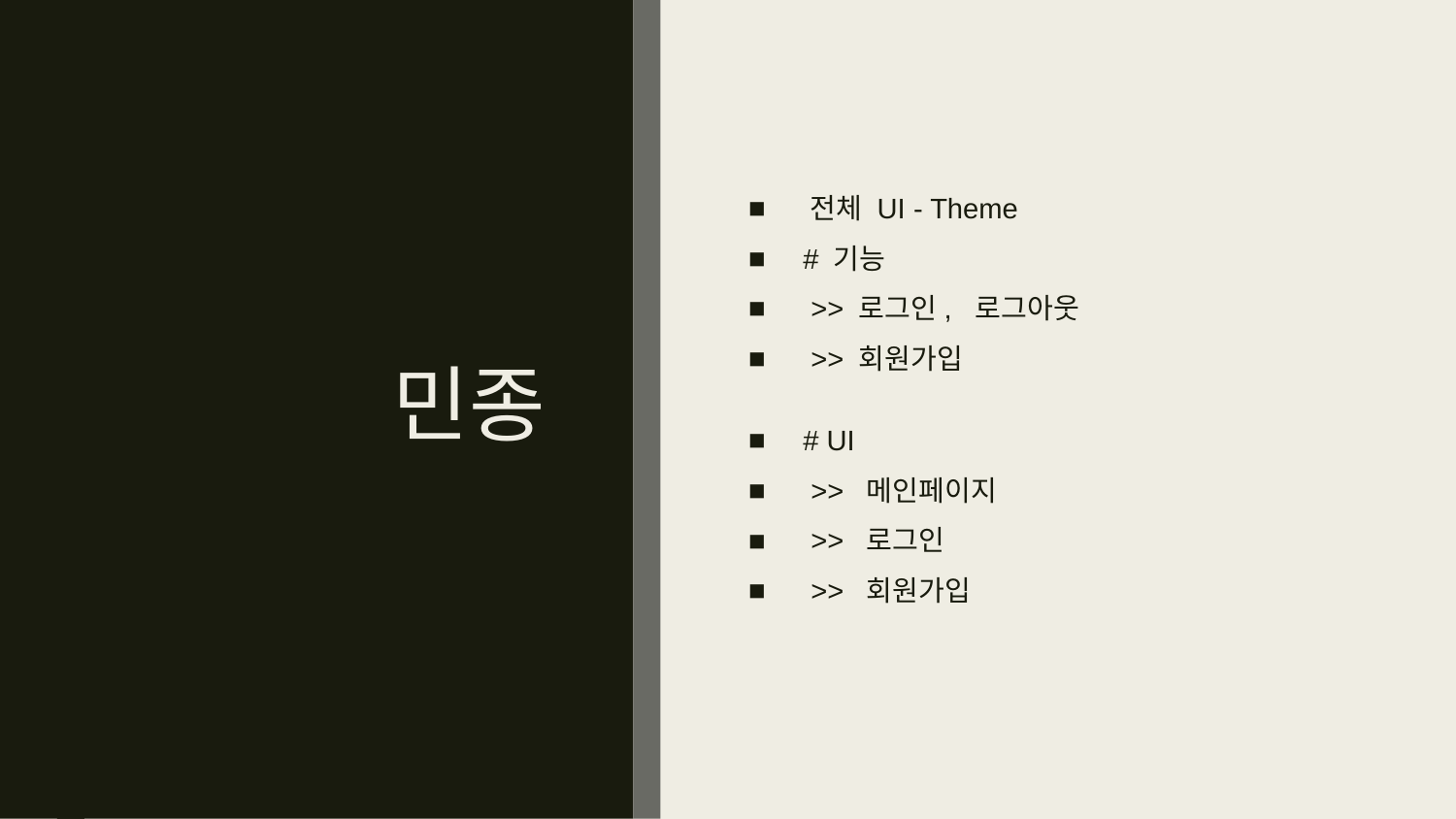

# 민종

 전체 UI - Theme
 # 기능
  >> 로그인,  로그아웃
  >> 회원가입
 # UI
  >>  메인페이지
  >>  로그인
  >>  회원가입